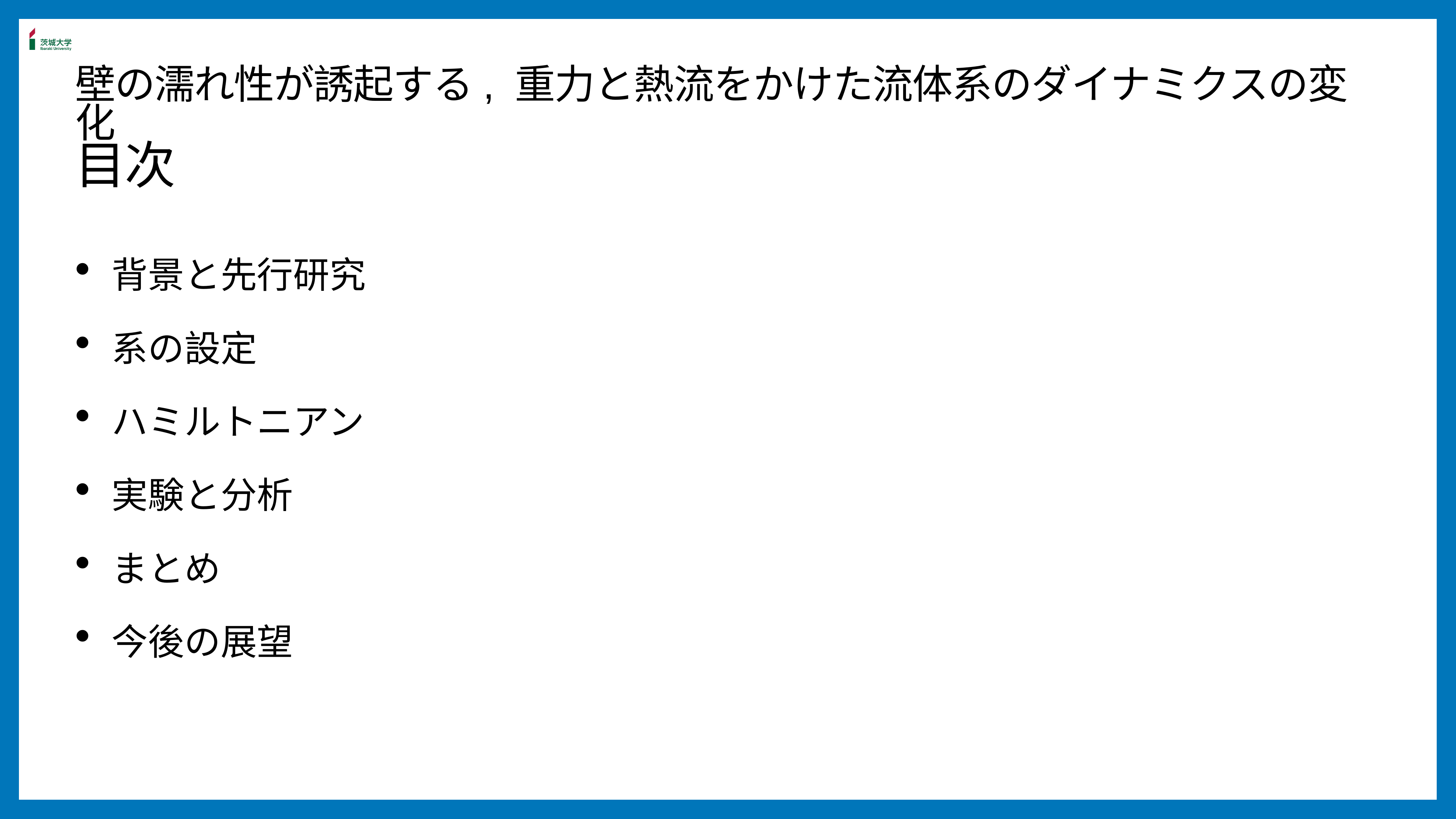

# 壁の濡れ性が誘起する, 重力と熱流をかけた流体系のダイナミクスの変化
目次
背景と先行研究
系の設定
ハミルトニアン
実験と分析
まとめ
今後の展望
2